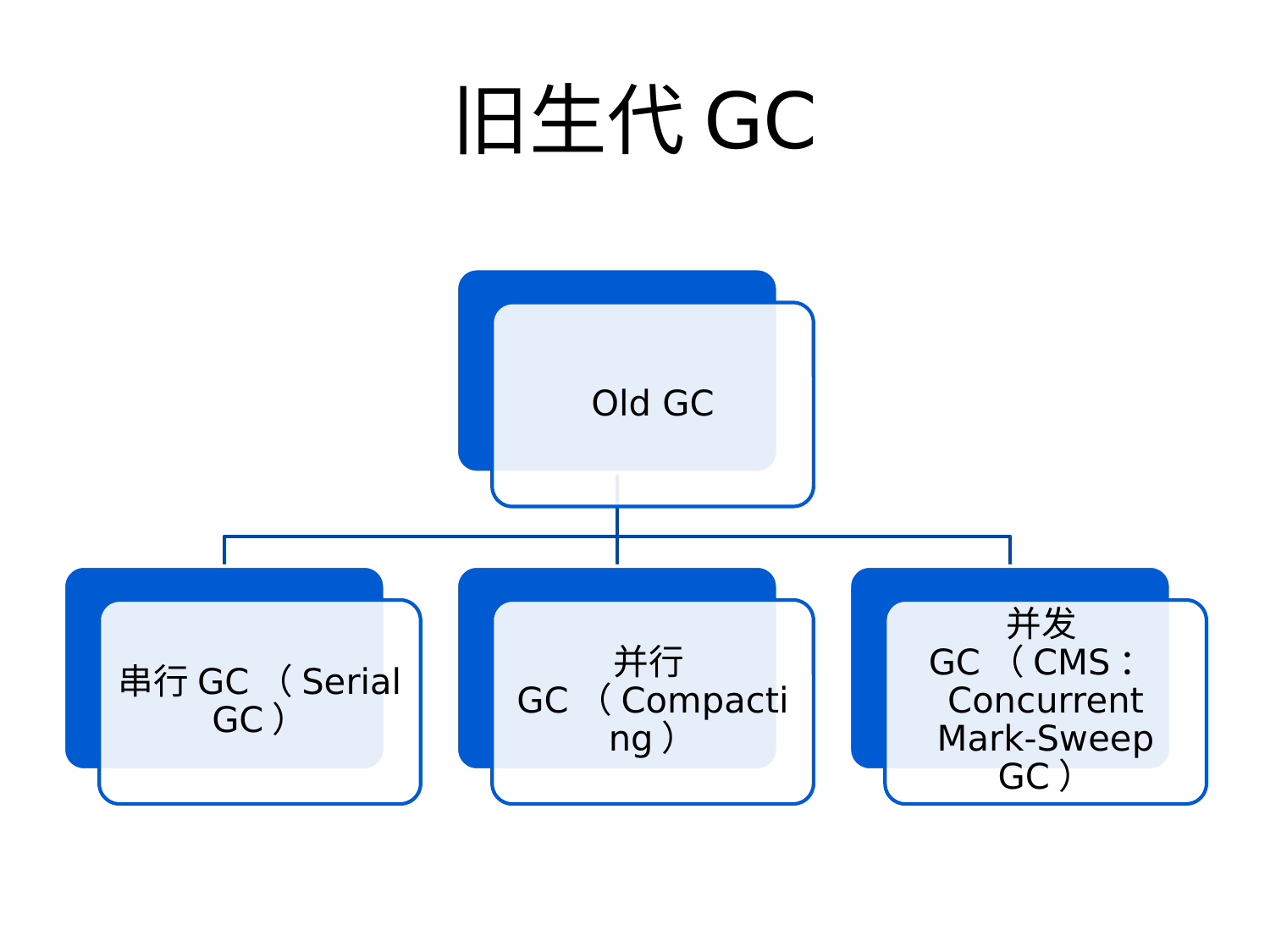

# 旧生代GC
Old GC
串行GC（Serial GC）
并行GC（Compacting）
并发GC（CMS：Concurrent Mark-Sweep GC）